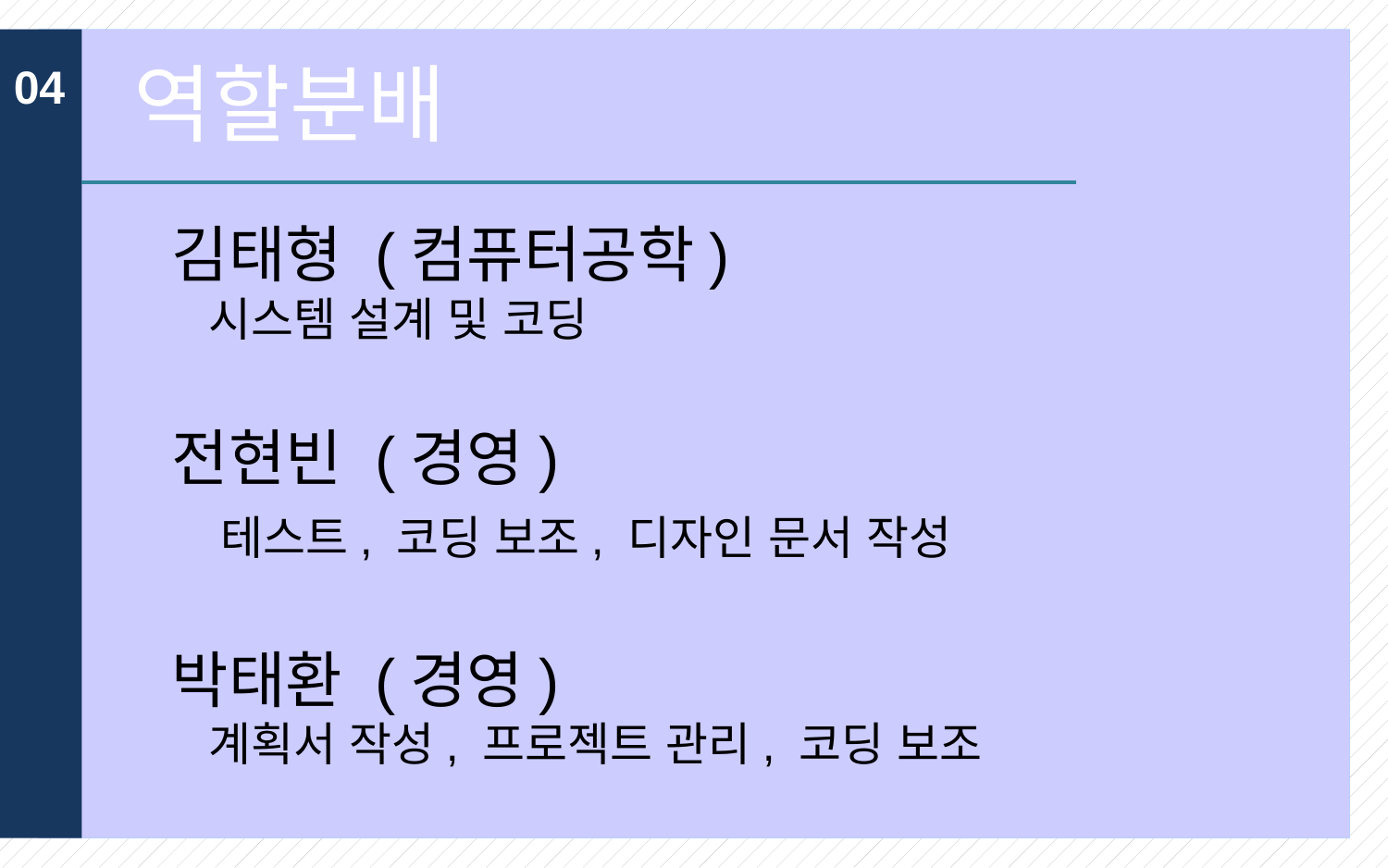

# 역할분배
04
김태형 (컴퓨터공학)
  시스템 설계 및 코딩

전현빈 (경영)
  테스트, 코딩 보조, 디자인 문서 작성

박태환 (경영)
  계획서 작성, 프로젝트 관리, 코딩 보조